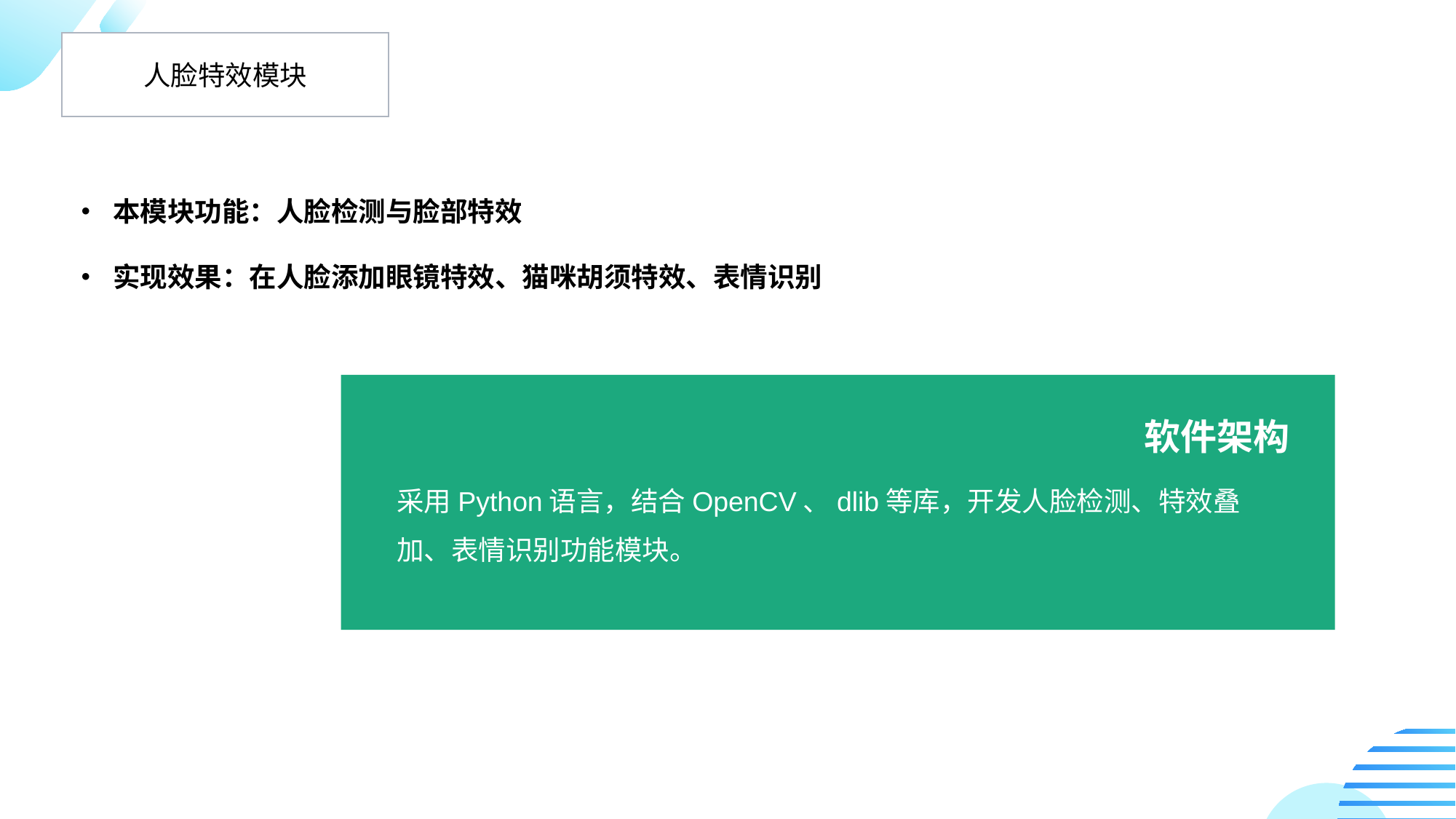

人脸特效模块
• 本模块功能：人脸检测与脸部特效

• 实现效果：在人脸添加眼镜特效、猫咪胡须特效、表情识别

软件架构
采用Python语言，结合OpenCV、dlib等库，开发人脸检测、特效叠加、表情识别功能模块。